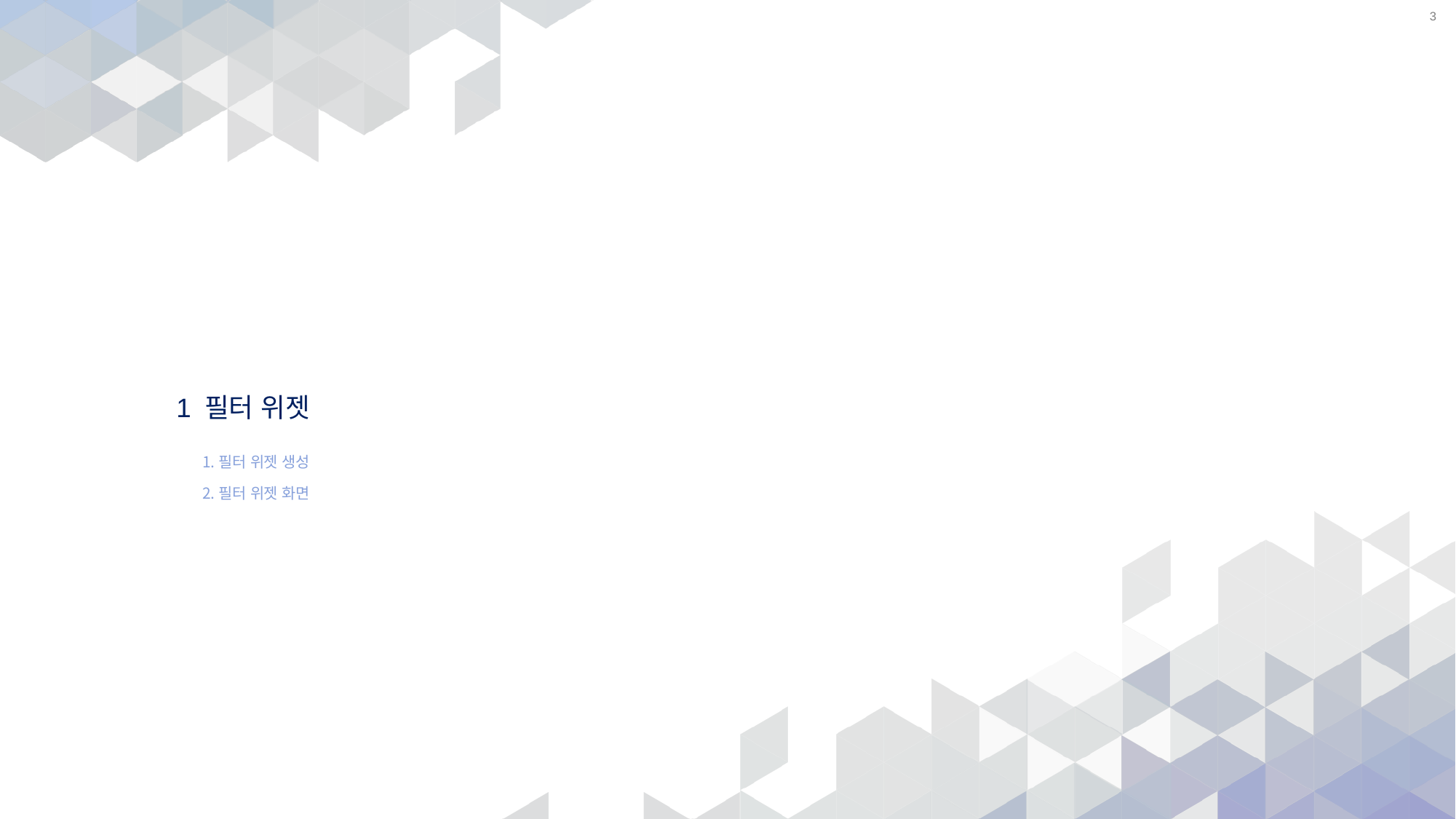

3
# 1 필터 위젯
필터 위젯 생성
필터 위젯 화면